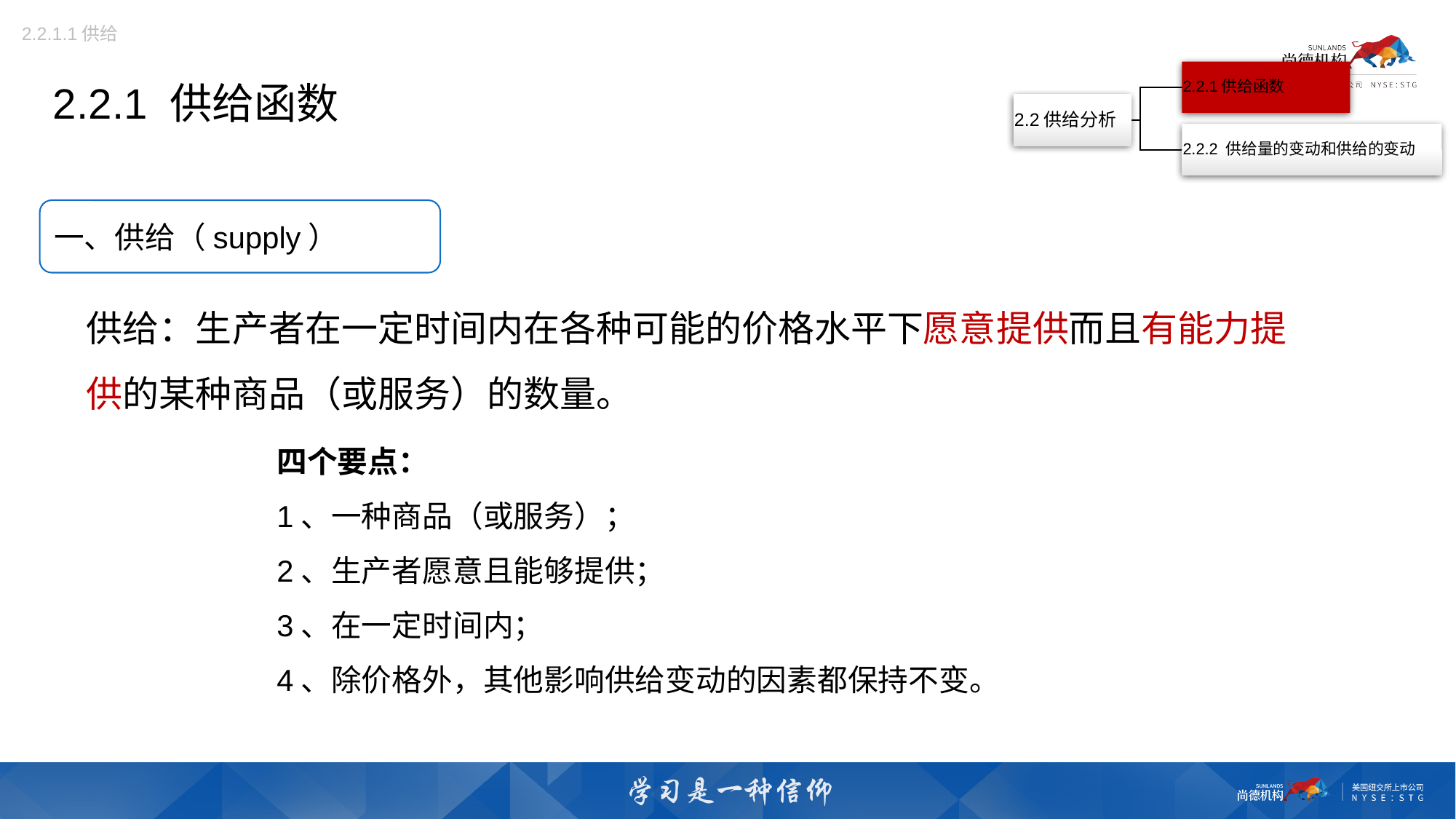

2.2供给分析
2.2.1供给函数
2.2.2 供给量的变动和供给的变动
2.2.1.1供给
2.2.1 供给函数
一、供给（supply）
供给：生产者在一定时间内在各种可能的价格水平下愿意提供而且有能力提供的某种商品（或服务）的数量。
四个要点：
1、一种商品（或服务）；
2、生产者愿意且能够提供；
3、在一定时间内；
4、除价格外，其他影响供给变动的因素都保持不变。